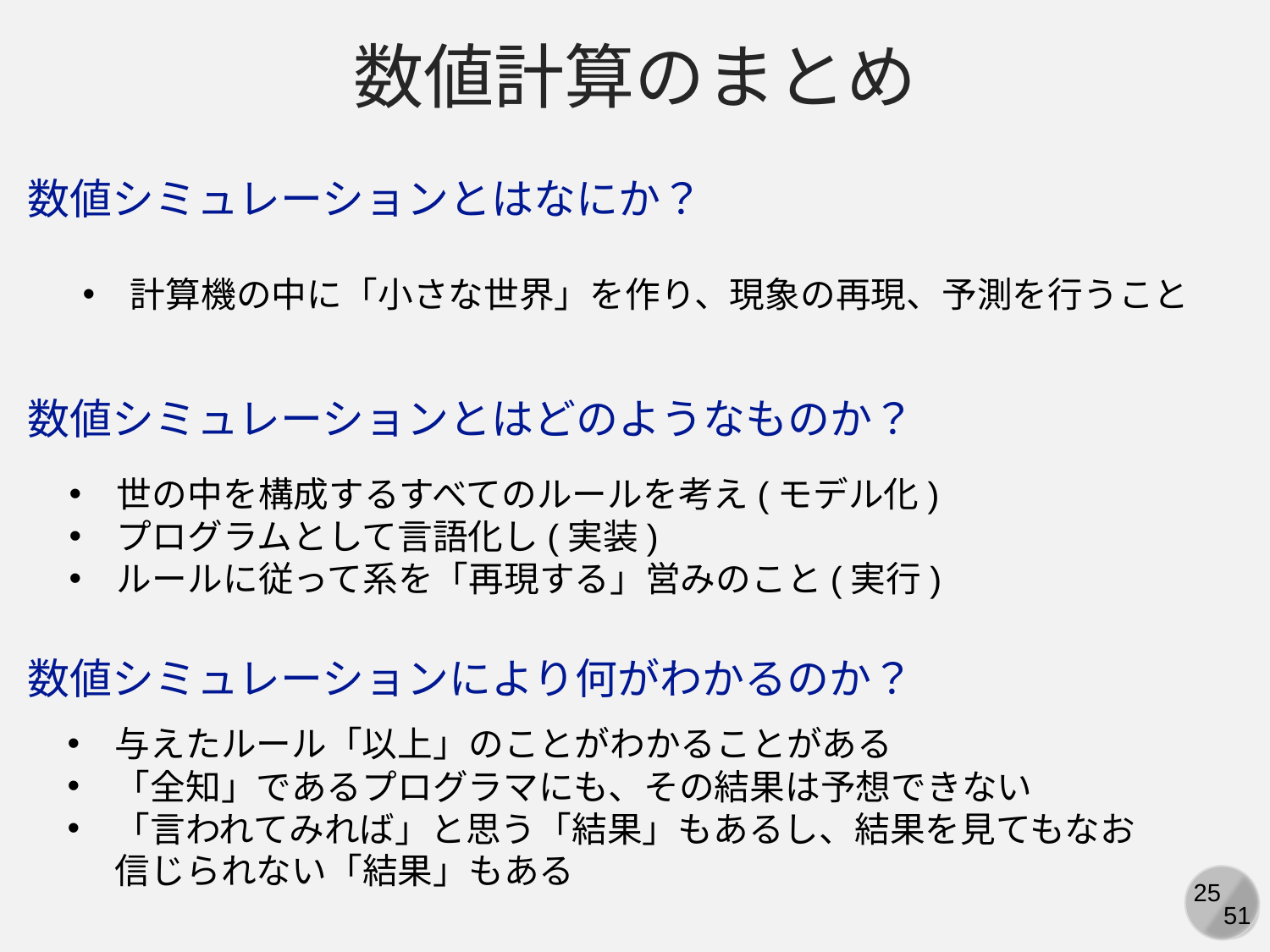

数値計算のまとめ
数値シミュレーションとはなにか？
計算機の中に「小さな世界」を作り、現象の再現、予測を行うこと
数値シミュレーションとはどのようなものか？
世の中を構成するすべてのルールを考え(モデル化)
プログラムとして言語化し(実装)
ルールに従って系を「再現する」営みのこと(実行)
数値シミュレーションにより何がわかるのか？
与えたルール「以上」のことがわかることがある
「全知」であるプログラマにも、その結果は予想できない
「言われてみれば」と思う「結果」もあるし、結果を見てもなお信じられない「結果」もある